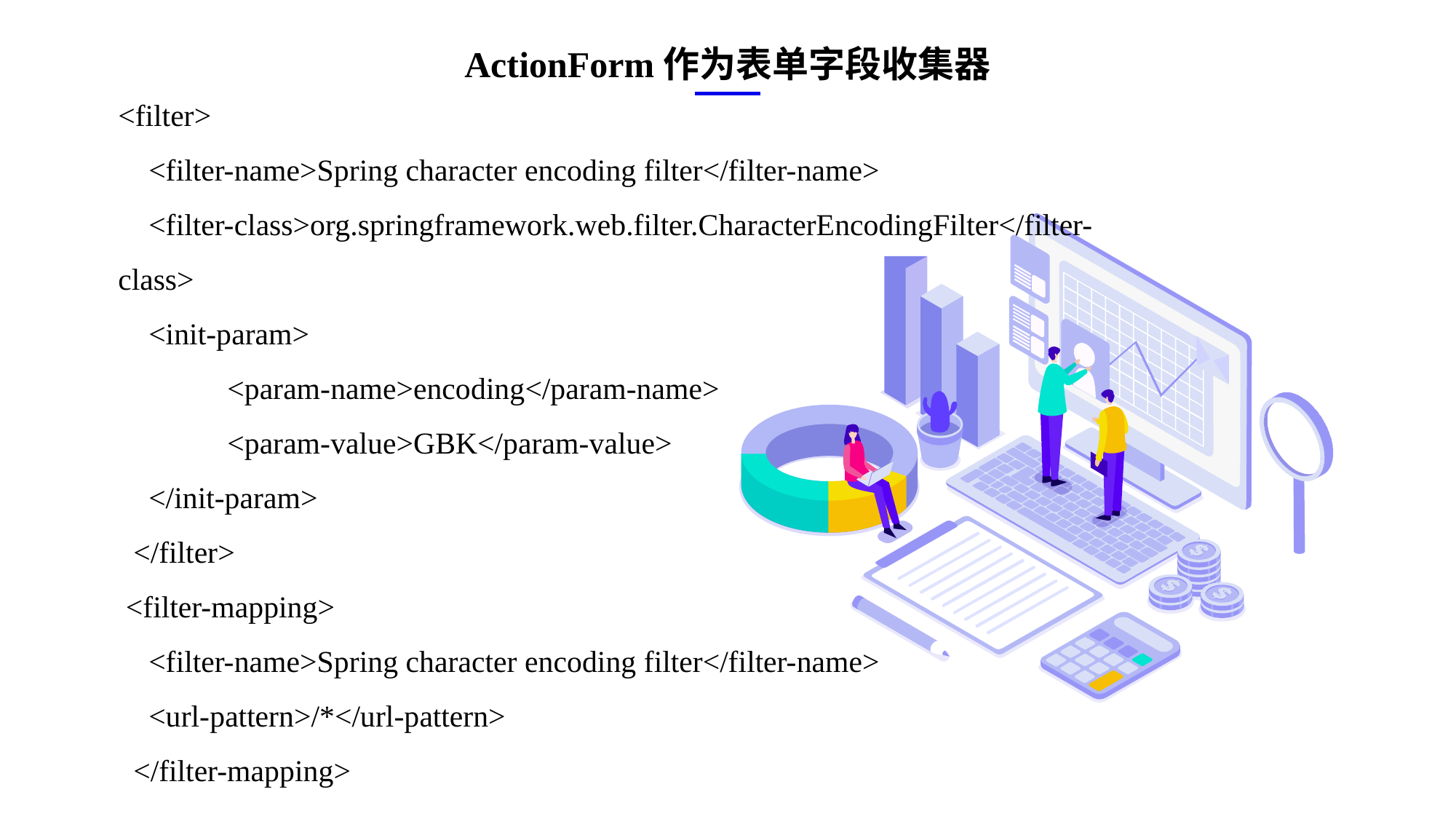

ActionForm作为表单字段收集器
<filter>
    <filter-name>Spring character encoding filter</filter-name>
    <filter-class>org.springframework.web.filter.CharacterEncodingFilter</filter-class>
    <init-param>
    	<param-name>encoding</param-name>
    	<param-value>GBK</param-value>
    </init-param>
  </filter>
 <filter-mapping>
    <filter-name>Spring character encoding filter</filter-name>
    <url-pattern>/*</url-pattern>
  </filter-mapping>

e7d195523061f1c0ae0eb3eed39d2bcef4622b2499a05fe6567B54A876BEB457BD1EB8EBE9915191D1FA2E860D28D251AB291D9CBBDD28D4BD16020FD75D8281481517FC21E86E4C931520AFA1087E92E357E3DB373CA326F6F926B1A67F681E99E875FFD293B2C32B3919AE4D43F9436862A7DD54F9346DF3662D8AB7319030EF75D53FF682DE13